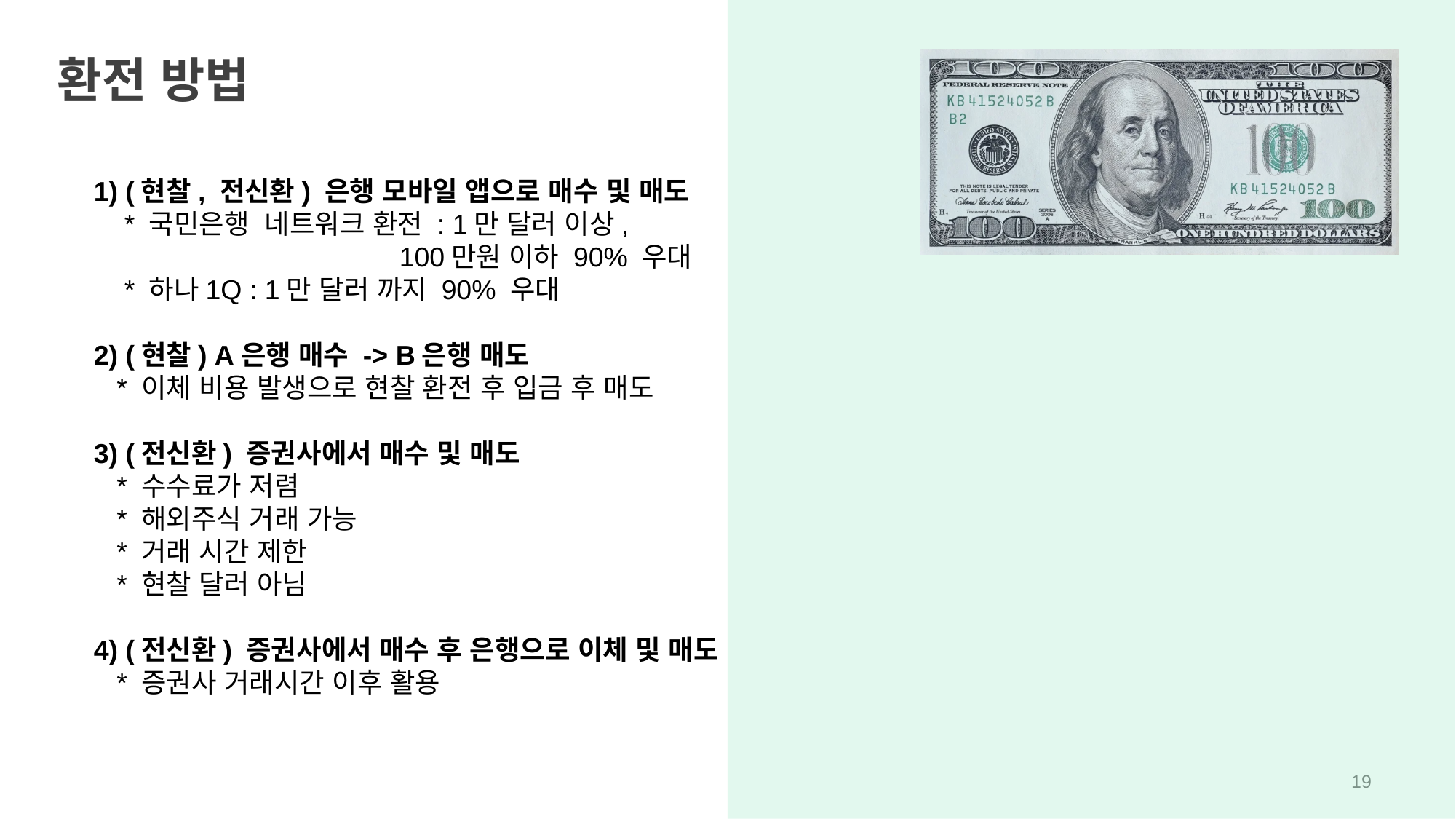

환전 방법
1) (현찰, 전신환) 은행 모바일 앱으로 매수 및 매도
    * 국민은행  네트워크 환전 : 1만 달러 이상,
                                        100만원 이하 90% 우대
    * 하나1Q : 1만 달러 까지 90% 우대

2) (현찰) A은행 매수 -> B은행 매도
   * 이체 비용 발생으로 현찰 환전 후 입금 후 매도

3) (전신환) 증권사에서 매수 및 매도
   * 수수료가 저렴
   * 해외주식 거래 가능
   * 거래 시간 제한
   * 현찰 달러 아님

4) (전신환) 증권사에서 매수 후 은행으로 이체 및 매도
   * 증권사 거래시간 이후 활용

19